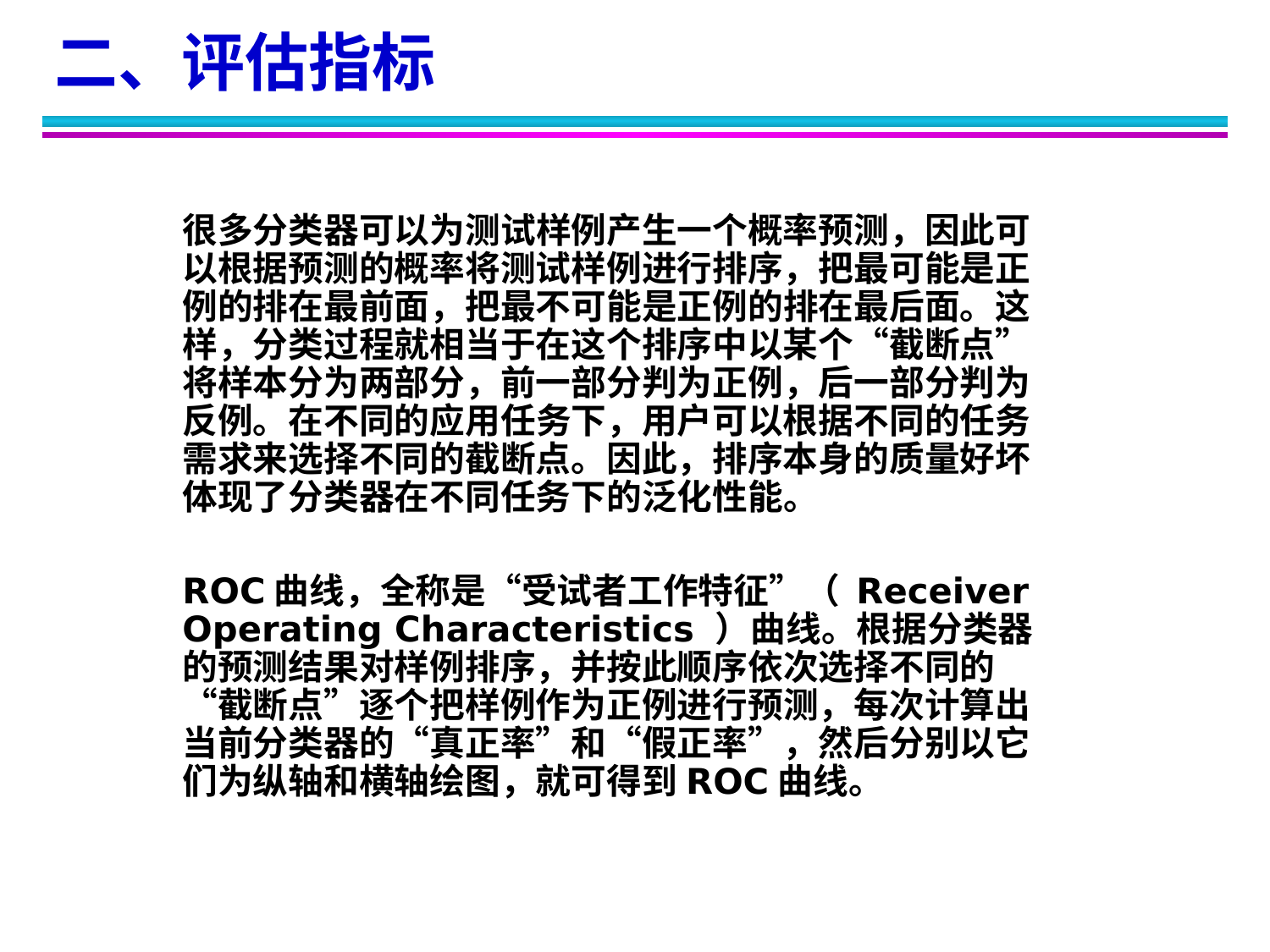

二、评估指标
很多分类器可以为测试样例产生一个概率预测，因此可以根据预测的概率将测试样例进行排序，把最可能是正例的排在最前面，把最不可能是正例的排在最后面。这样，分类过程就相当于在这个排序中以某个“截断点”将样本分为两部分，前一部分判为正例，后一部分判为反例。在不同的应用任务下，用户可以根据不同的任务需求来选择不同的截断点。因此，排序本身的质量好坏体现了分类器在不同任务下的泛化性能。

ROC曲线，全称是“受试者工作特征”（ Receiver Operating Characteristics ）曲线。根据分类器的预测结果对样例排序，并按此顺序依次选择不同的“截断点”逐个把样例作为正例进行预测，每次计算出当前分类器的“真正率”和“假正率”，然后分别以它们为纵轴和横轴绘图，就可得到ROC曲线。